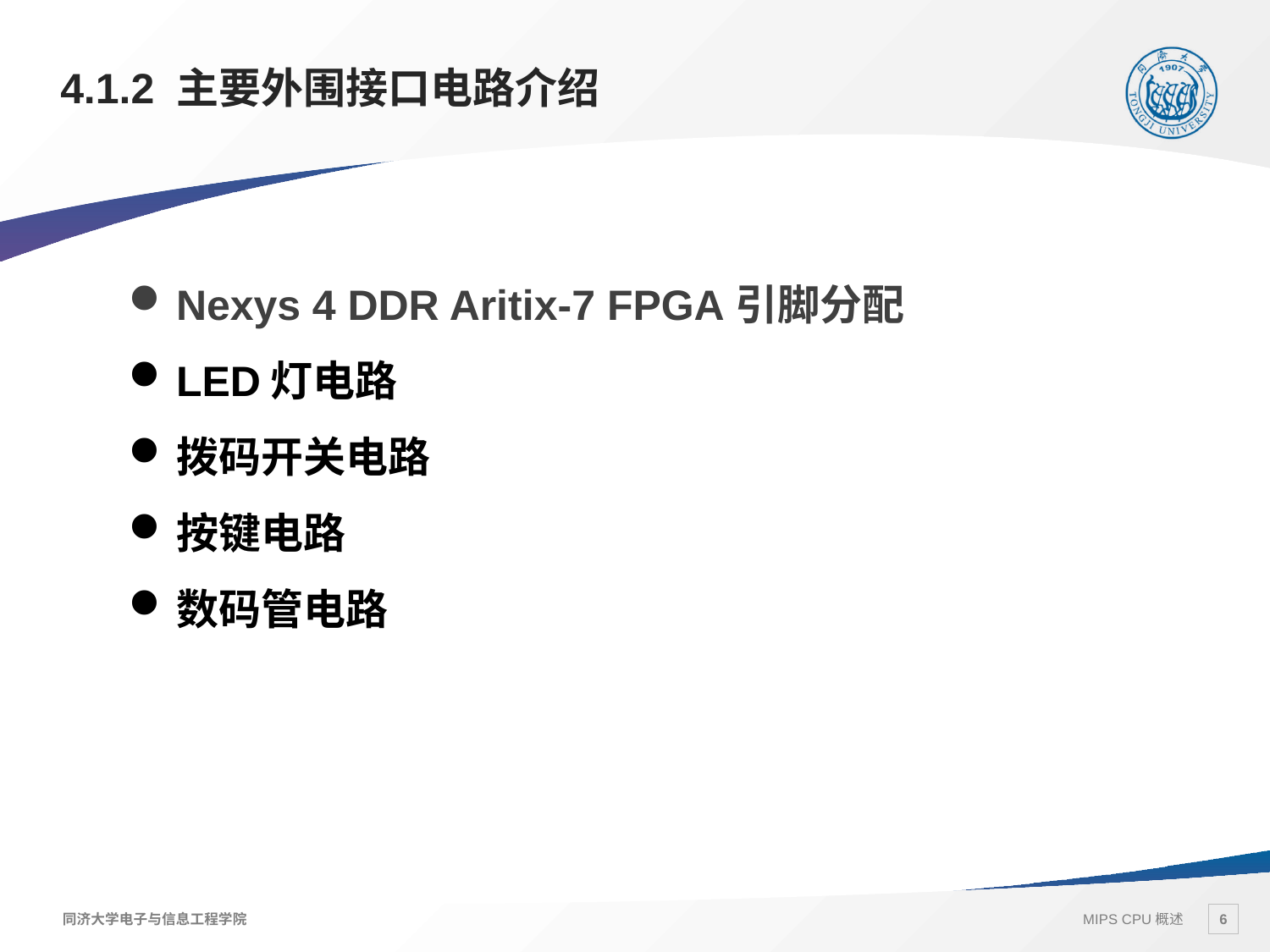

# 4.1.2 主要外围接口电路介绍
Nexys 4 DDR Aritix-7 FPGA引脚分配
LED灯电路
拨码开关电路
按键电路
数码管电路